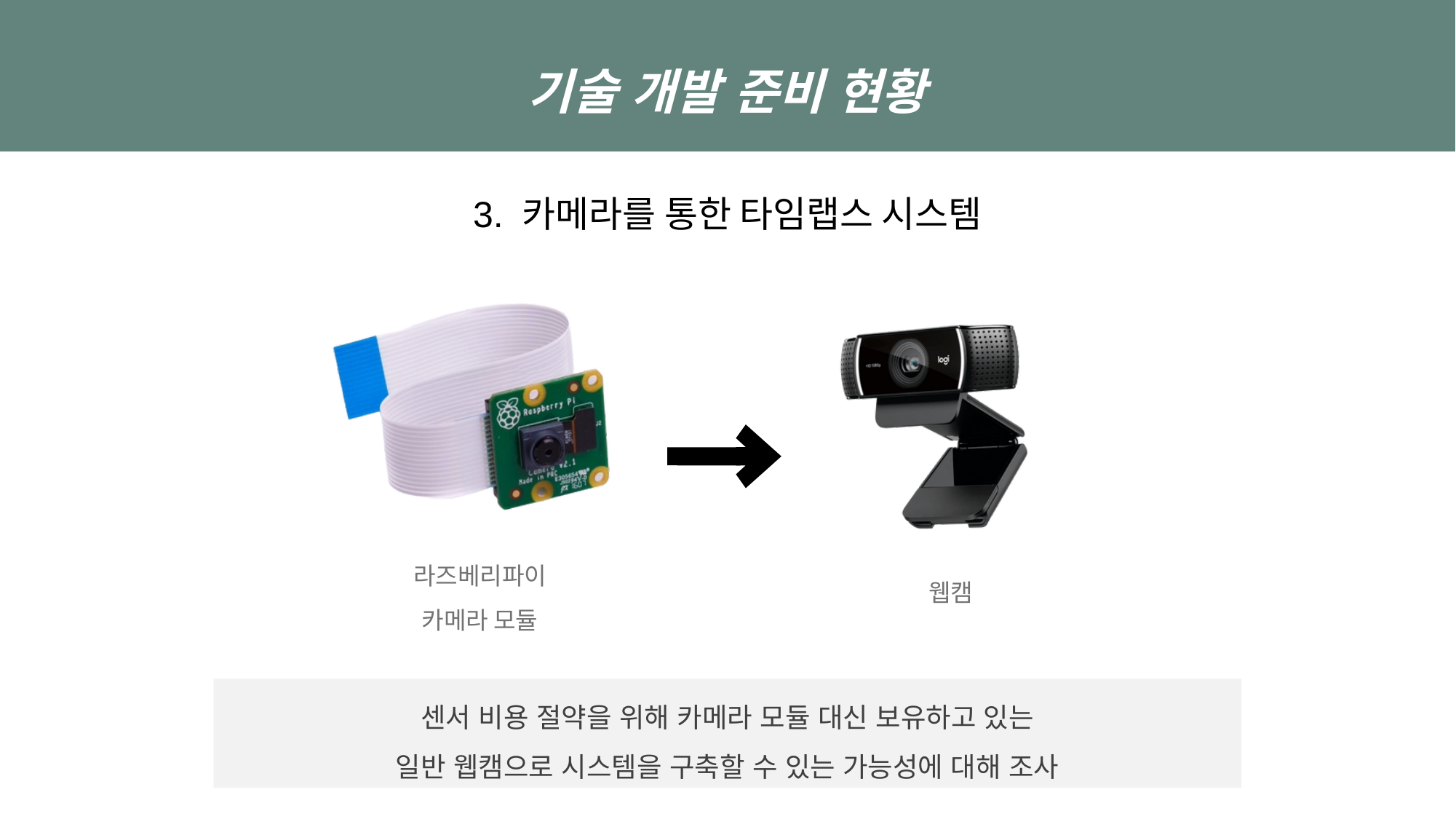

기술 개발 준비 현황
3. 카메라를 통한 타임랩스 시스템

라즈베리파이
카메라 모듈
웹캠
센서 비용 절약을 위해 카메라 모듈 대신 보유하고 있는
일반 웹캠으로 시스템을 구축할 수 있는 가능성에 대해 조사